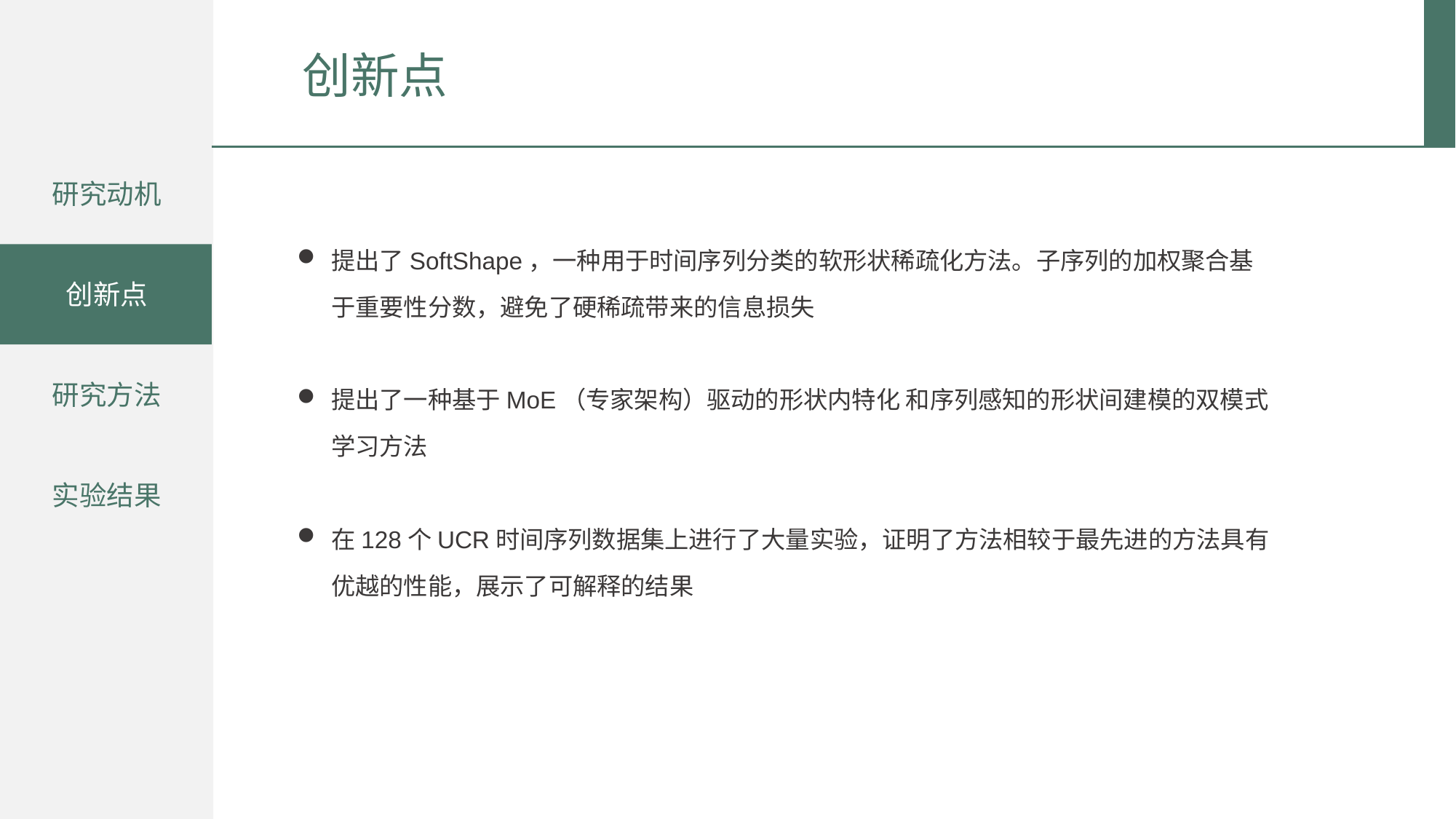

创新点
研究动机
提出了SoftShape，一种用于时间序列分类的软形状稀疏化方法。子序列的加权聚合基于重要性分数，避免了硬稀疏带来的信息损失

提出了一种基于MoE（专家架构）驱动的形状内特化 和序列感知的形状间建模的双模式学习方法

在128个UCR时间序列数据集上进行了大量实验，证明了方法相较于最先进的方法具有优越的性能，展示了可解释的结果

创新点
研究方法
实验结果